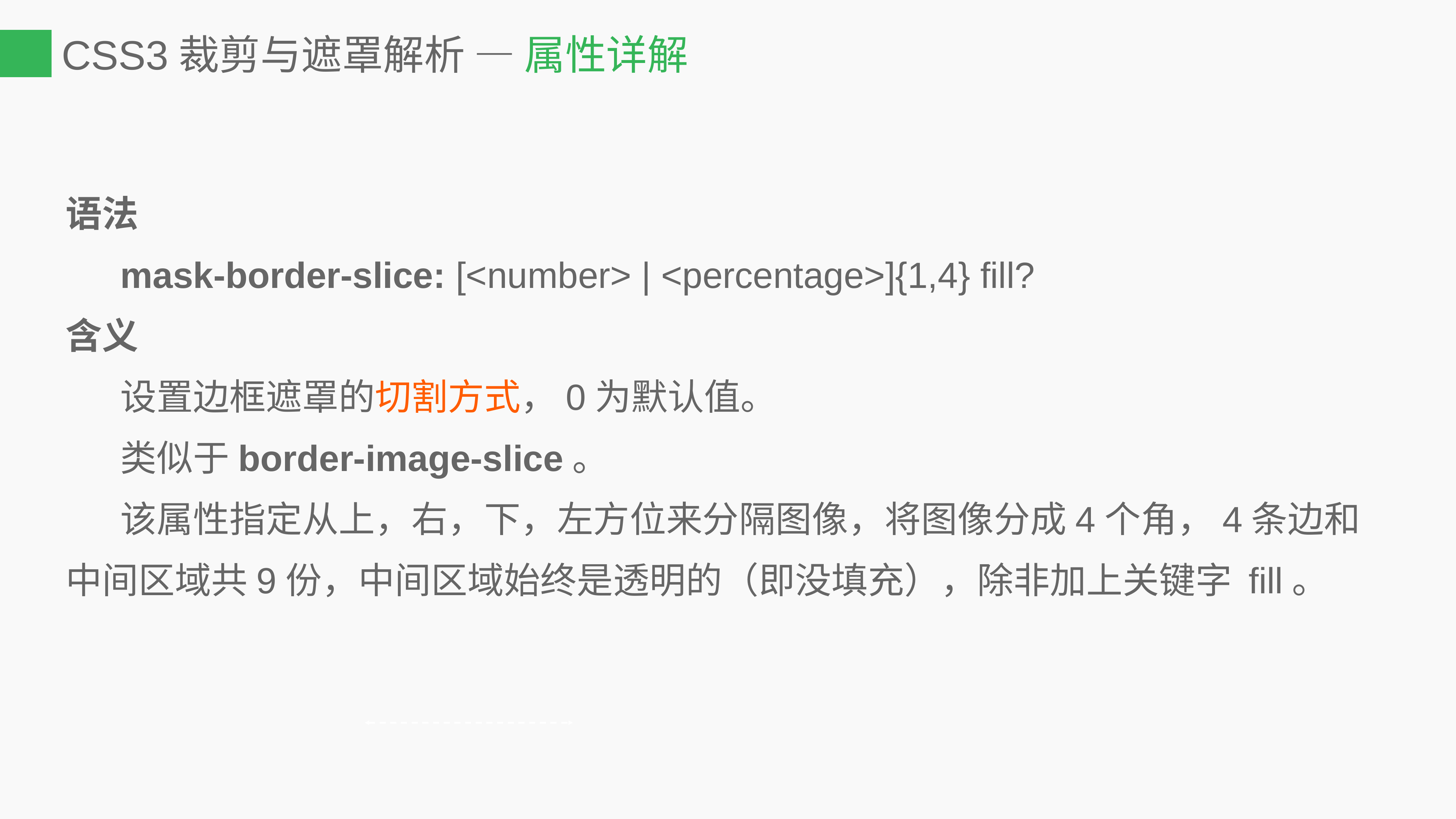

# CSS3裁剪与遮罩解析 — 属性详解
语法
	mask-border-slice: [<number> | <percentage>]{1,4} fill?
含义
	设置边框遮罩的切割方式，0为默认值。
	类似于border-image-slice。
	该属性指定从上，右，下，左方位来分隔图像，将图像分成4个角，4条边和中间区域共9份，中间区域始终是透明的（即没填充），除非加上关键字 fill。